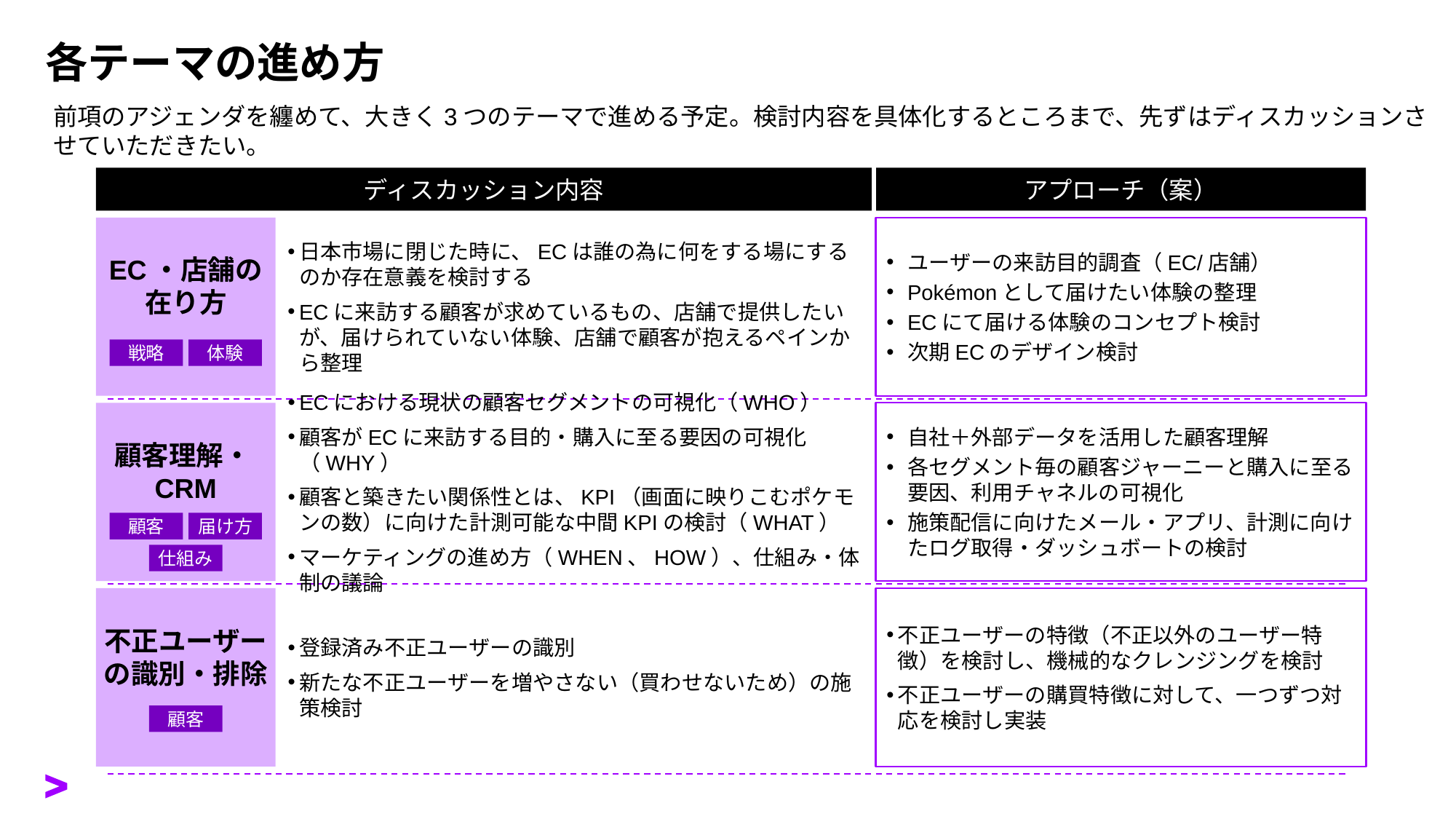

# 各テーマの進め方
前項のアジェンダを纏めて、大きく3つのテーマで進める予定。検討内容を具体化するところまで、先ずはディスカッションさせていただきたい。
ディスカッション内容
アプローチ（案）
EC・店舗の
在り方

日本市場に閉じた時に、ECは誰の為に何をする場にするのか存在意義を検討する
ECに来訪する顧客が求めているもの、店舗で提供したいが、届けられていない体験、店舗で顧客が抱えるペインから整理
ユーザーの来訪目的調査（EC/店舗）
Pokémonとして届けたい体験の整理
ECにて届ける体験のコンセプト検討
次期ECのデザイン検討
戦略
体験
ECにおける現状の顧客セグメントの可視化（WHO）
顧客がECに来訪する目的・購入に至る要因の可視化（WHY）
顧客と築きたい関係性とは、KPI（画面に映りこむポケモンの数）に向けた計測可能な中間KPIの検討（WHAT）
マーケティングの進め方（WHEN、HOW）、仕組み・体制の議論
顧客理解・CRM

自社＋外部データを活用した顧客理解
各セグメント毎の顧客ジャーニーと購入に至る要因、利用チャネルの可視化
施策配信に向けたメール・アプリ、計測に向けたログ取得・ダッシュボートの検討
顧客
届け方
仕組み
登録済み不正ユーザーの識別
新たな不正ユーザーを増やさない（買わせないため）の施策検討
不正ユーザーの識別・排除

不正ユーザーの特徴（不正以外のユーザー特徴）を検討し、機械的なクレンジングを検討
不正ユーザーの購買特徴に対して、一つずつ対応を検討し実装
顧客